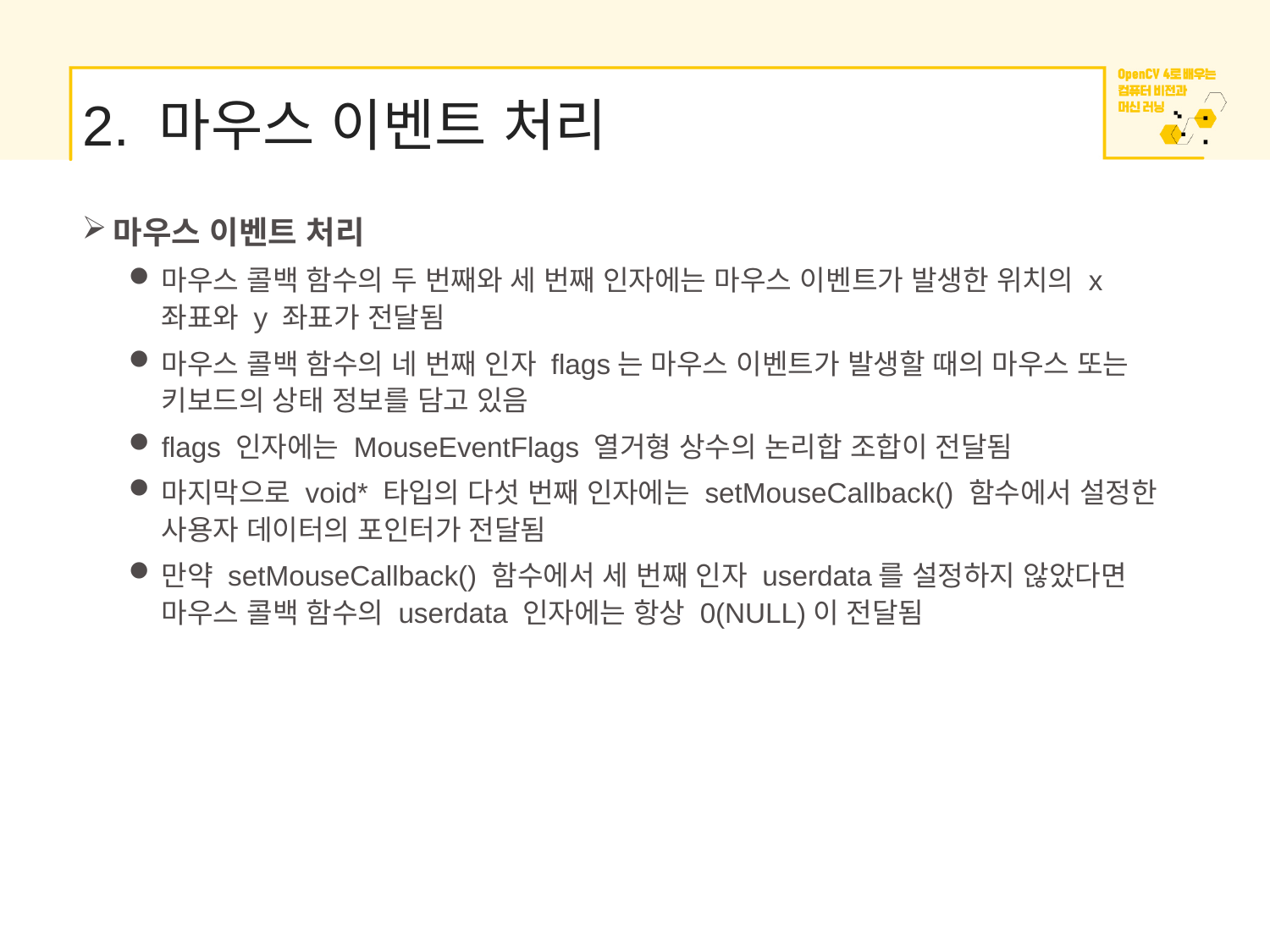

# 2. 마우스 이벤트 처리
마우스 이벤트 처리
마우스 콜백 함수의 두 번째와 세 번째 인자에는 마우스 이벤트가 발생한 위치의 x 좌표와 y 좌표가 전달됨
마우스 콜백 함수의 네 번째 인자 flags는 마우스 이벤트가 발생할 때의 마우스 또는 키보드의 상태 정보를 담고 있음
flags 인자에는 MouseEventFlags 열거형 상수의 논리합 조합이 전달됨
마지막으로 void* 타입의 다섯 번째 인자에는 setMouseCallback() 함수에서 설정한 사용자 데이터의 포인터가 전달됨
만약 setMouseCallback() 함수에서 세 번째 인자 userdata를 설정하지 않았다면 마우스 콜백 함수의 userdata 인자에는 항상 0(NULL)이 전달됨